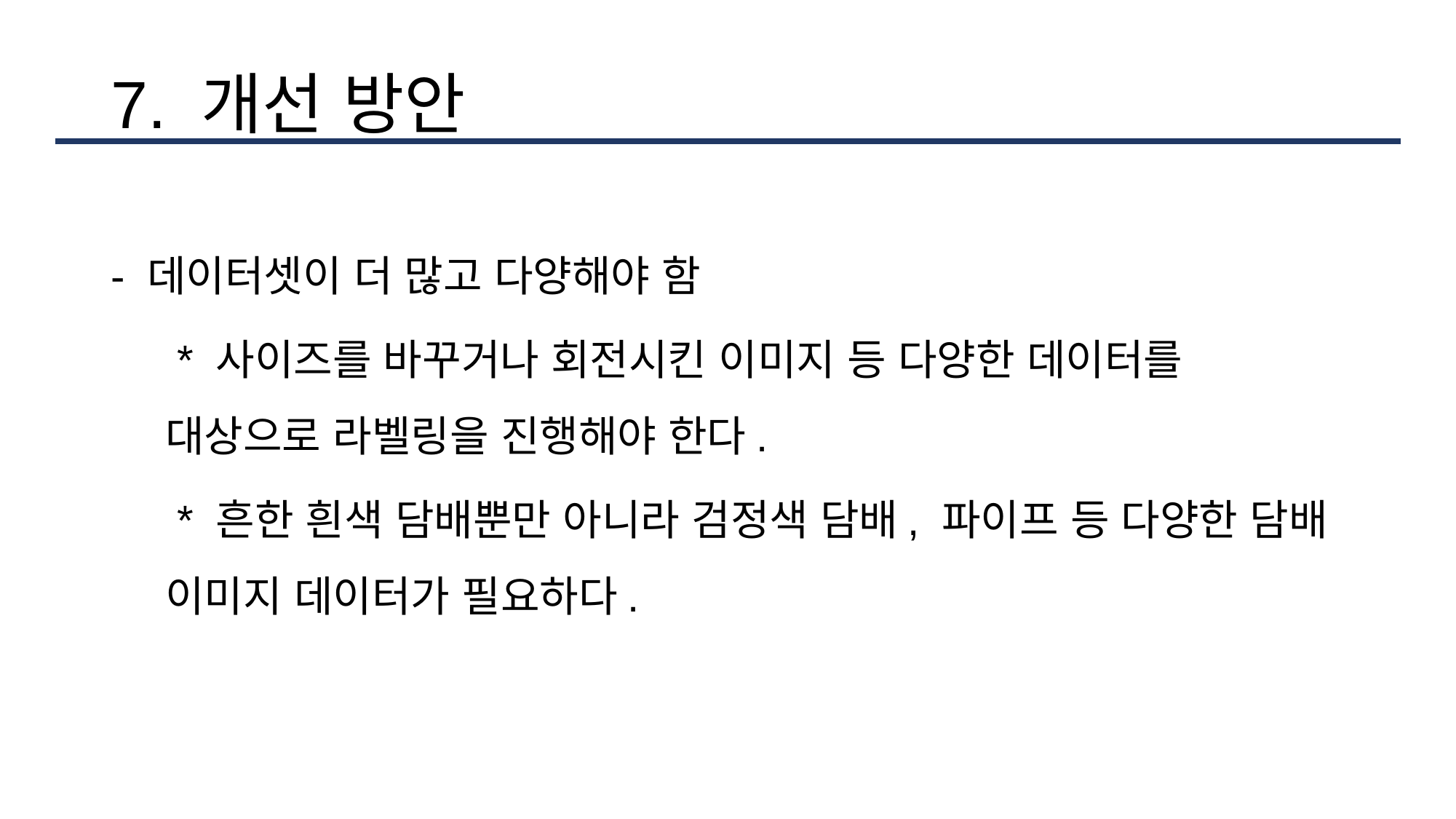

# 7. 개선 방안
- 데이터셋이 더 많고 다양해야 함
 * 사이즈를 바꾸거나 회전시킨 이미지 등 다양한 데이터를 대상으로 라벨링을 진행해야 한다.
 * 흔한 흰색 담배뿐만 아니라 검정색 담배, 파이프 등 다양한 담배 이미지 데이터가 필요하다.